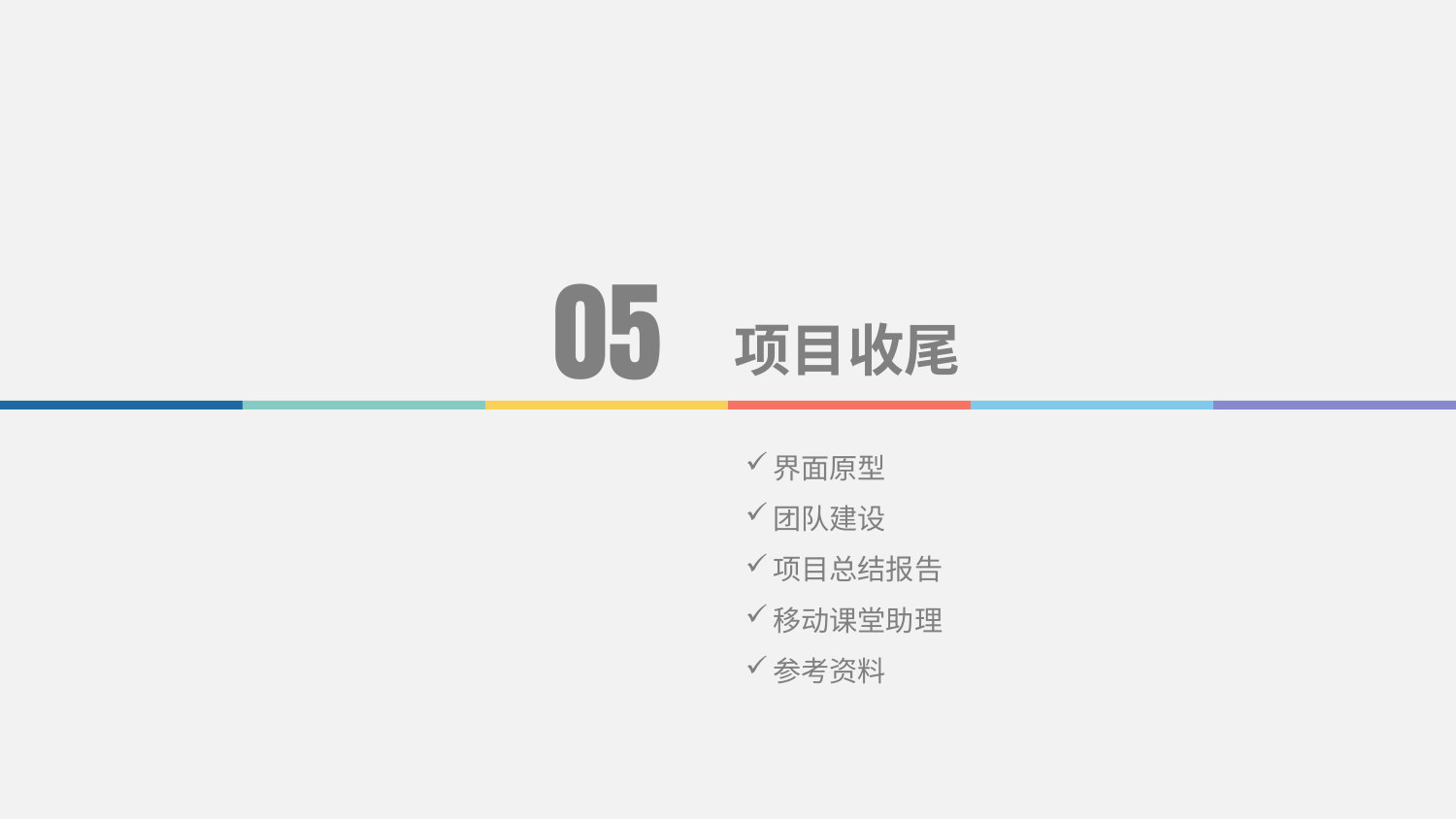

05
项目收尾

界面原型
团队建设
项目总结报告
移动课堂助理
参考资料